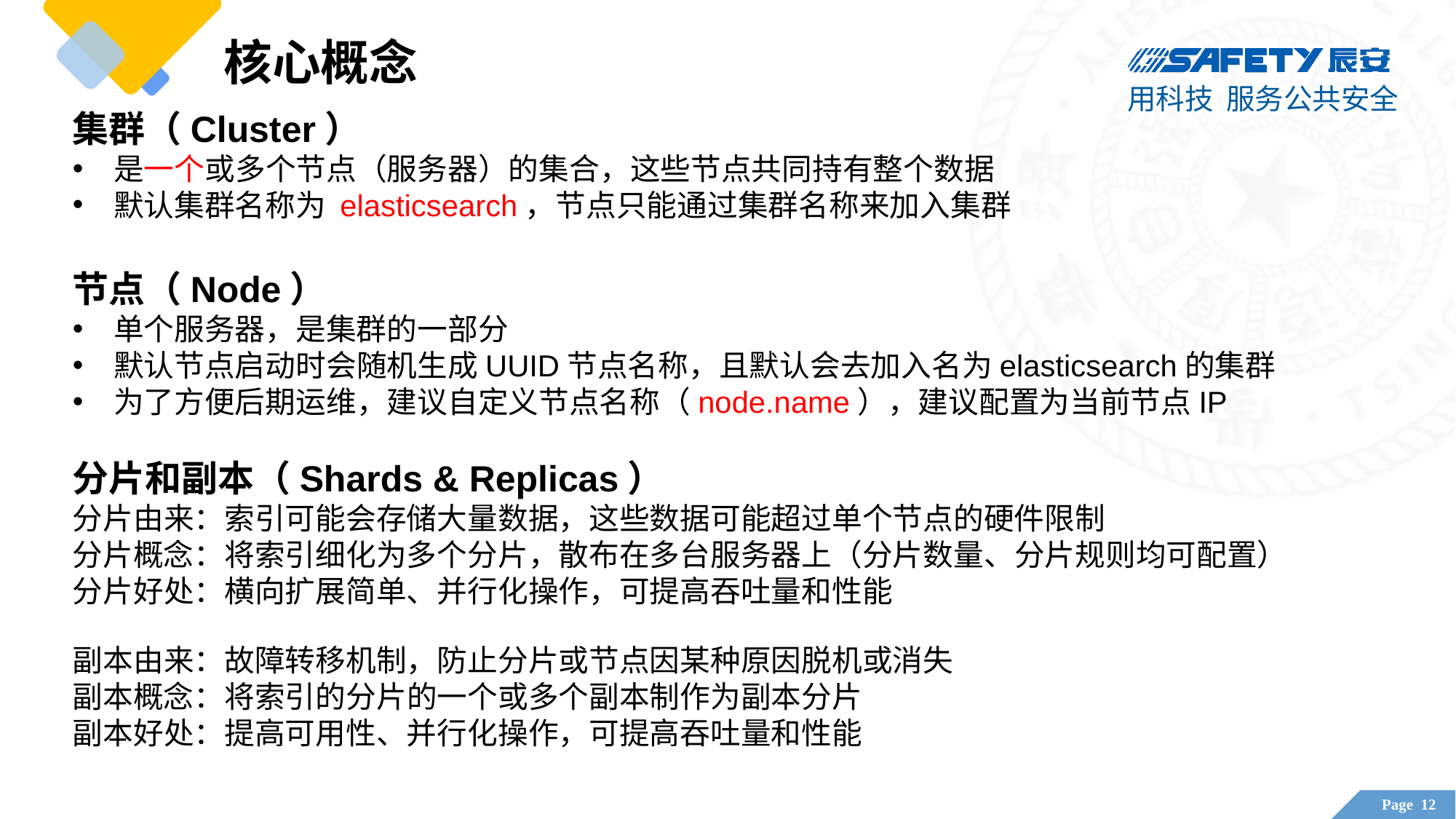

核心概念
集群（Cluster）
是一个或多个节点（服务器）的集合，这些节点共同持有整个数据
默认集群名称为 elasticsearch，节点只能通过集群名称来加入集群

节点（Node）
单个服务器，是集群的一部分
默认节点启动时会随机生成UUID节点名称，且默认会去加入名为elasticsearch的集群
为了方便后期运维，建议自定义节点名称（node.name），建议配置为当前节点IP

分片和副本（Shards & Replicas）
分片由来：索引可能会存储大量数据，这些数据可能超过单个节点的硬件限制
分片概念：将索引细化为多个分片，散布在多台服务器上（分片数量、分片规则均可配置）
分片好处：横向扩展简单、并行化操作，可提高吞吐量和性能

副本由来：故障转移机制，防止分片或节点因某种原因脱机或消失
副本概念：将索引的分片的一个或多个副本制作为副本分片
副本好处：提高可用性、并行化操作，可提高吞吐量和性能